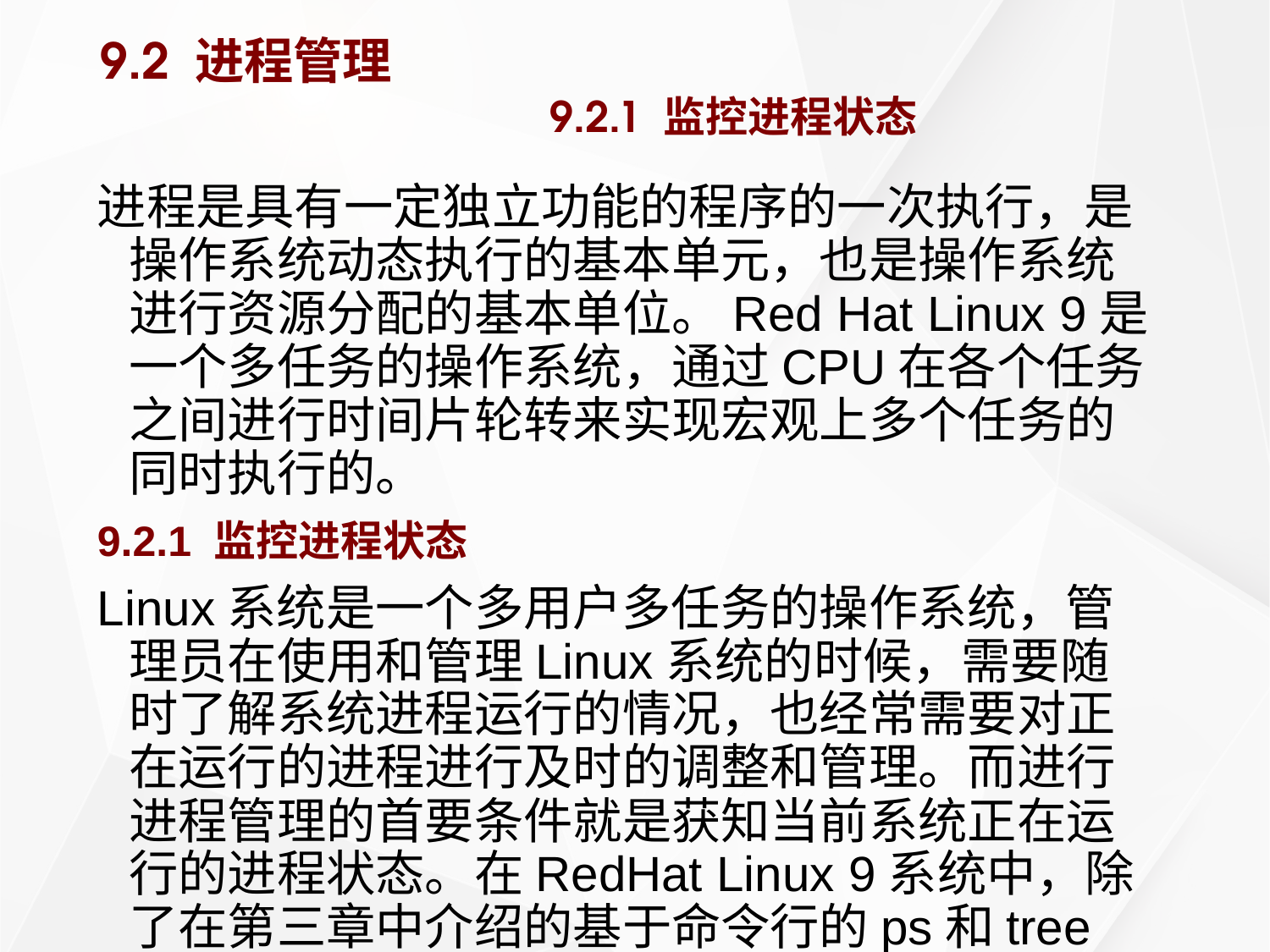

# 9.2 进程管理 9.2.1 监控进程状态
进程是具有一定独立功能的程序的一次执行，是操作系统动态执行的基本单元，也是操作系统进行资源分配的基本单位。Red Hat Linux 9是一个多任务的操作系统，通过CPU在各个任务之间进行时间片轮转来实现宏观上多个任务的同时执行的。
9.2.1 监控进程状态
Linux系统是一个多用户多任务的操作系统，管理员在使用和管理Linux系统的时候，需要随时了解系统进程运行的情况，也经常需要对正在运行的进程进行及时的调整和管理。而进行进程管理的首要条件就是获知当前系统正在运行的进程状态。在RedHat Linux 9系统中，除了在第三章中介绍的基于命令行的ps和tree工具外，还提供了基于图形界面的“系统监视器”工具，用于查看系统当前进程的运行状况。